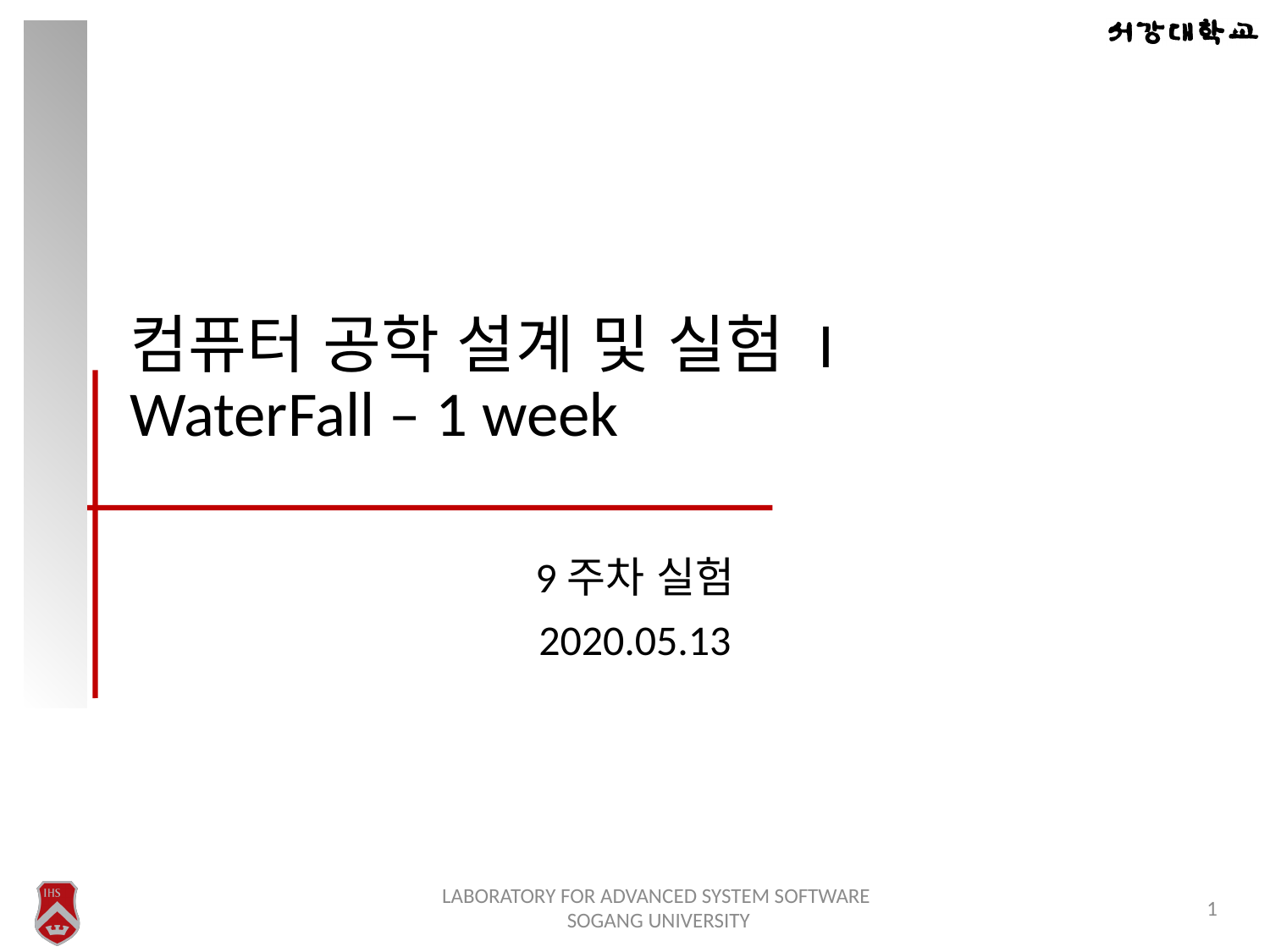

# 컴퓨터 공학 설계 및 실험 I WaterFall – 1 week
9주차 실험
2020.05.13

LABORATORY FOR ADVANCED SYSTEM SOFTWARE
SOGANG UNIVERSITY
1